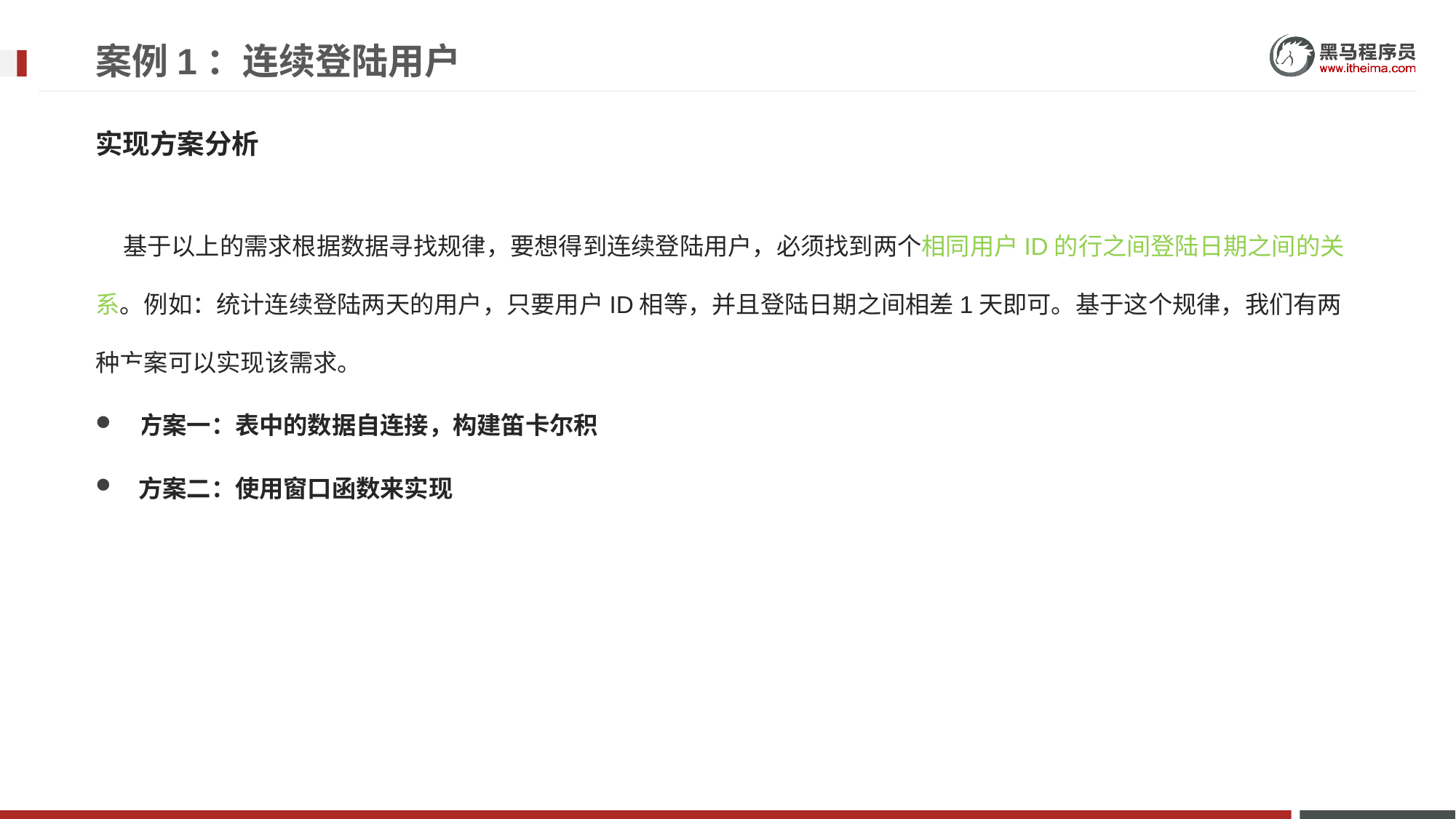

# 案例1：连续登陆用户
实现方案分析
    基于以上的需求根据数据寻找规律，要想得到连续登陆用户，必须找到两个相同用户ID的行之间登陆日期之间的关系。例如：统计连续登陆两天的用户，只要用户ID相等，并且登陆日期之间相差1天即可。基于这个规律，我们有两种方案可以实现该需求。
方案一：表中的数据自连接，构建笛卡尔积
方案二：使用窗口函数来实现